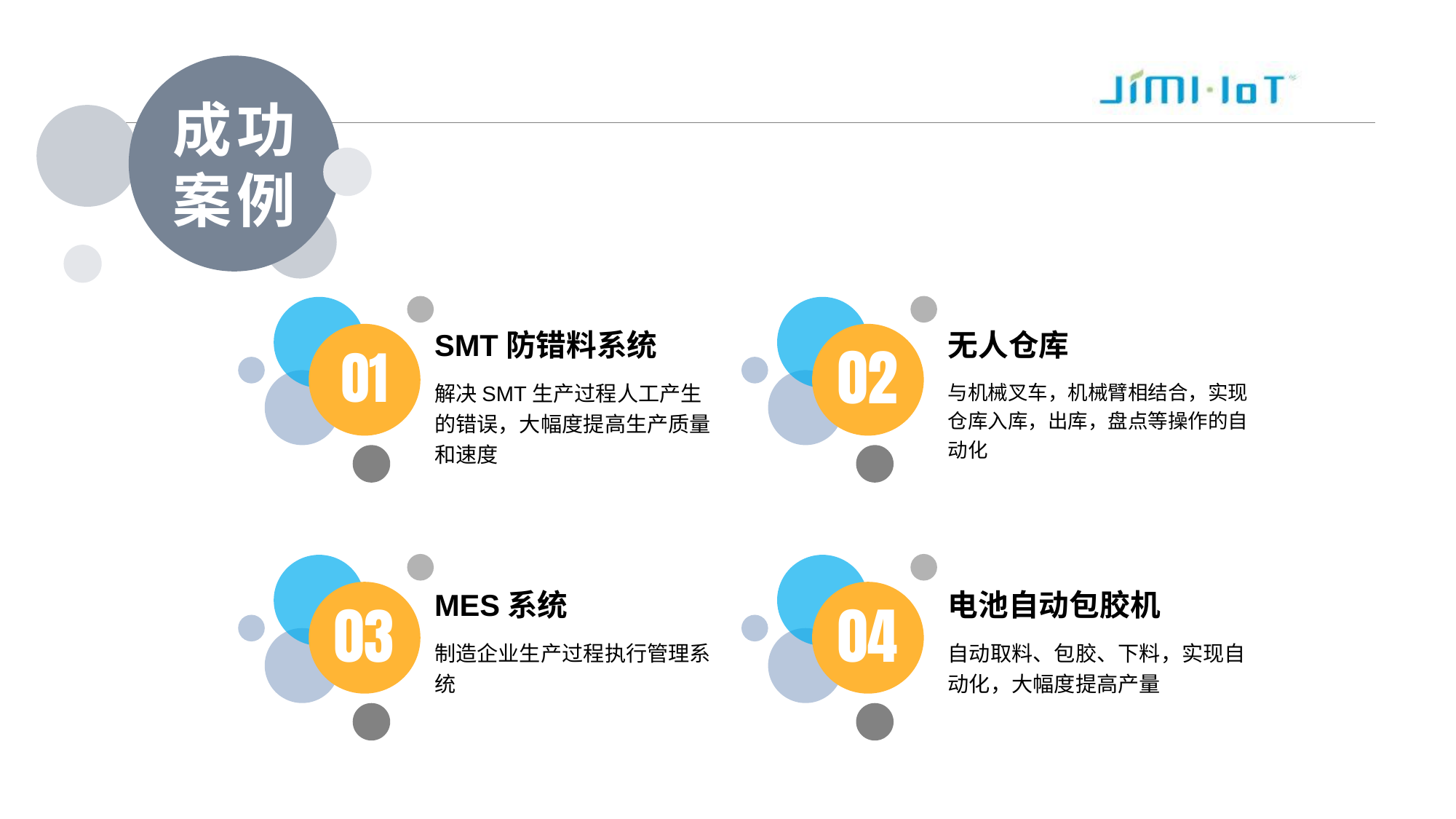

成功
案例

SMT防错料系统
无人仓库
01
02

解决SMT生产过程人工产生的错误，大幅度提高生产质量和速度
与机械叉车，机械臂相结合，实现仓库入库，出库，盘点等操作的自动化

MES系统
电池自动包胶机

03
04

制造企业生产过程执行管理系统
自动取料、包胶、下料，实现自动化，大幅度提高产量